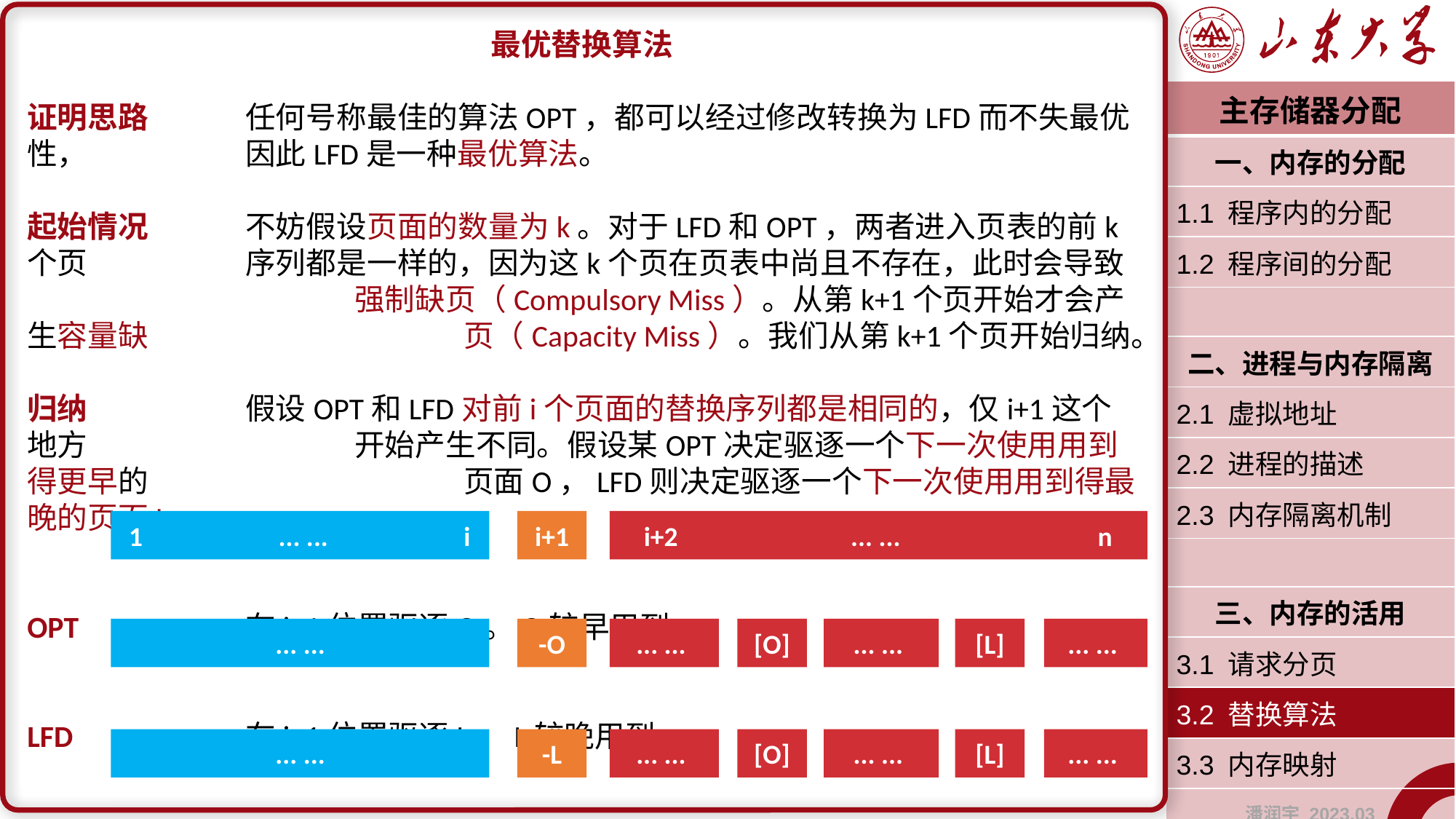

最优替换算法

证明思路	任何号称最佳的算法OPT，都可以经过修改转换为LFD而不失最优性，		因此LFD是一种最优算法。

起始情况	不妨假设页面的数量为k。对于LFD和OPT，两者进入页表的前k个页		序列都是一样的，因为这k个页在页表中尚且不存在，此时会导致			强制缺页（Compulsory Miss）。从第k+1个页开始才会产生容量缺			页（Capacity Miss）。我们从第k+1个页开始归纳。

归纳		假设OPT和LFD对前i个页面的替换序列都是相同的，仅i+1这个地方			开始产生不同。假设某OPT决定驱逐一个下一次使用用到得更早的			页面O，LFD则决定驱逐一个下一次使用用到得最晚的页面L。

OPT		在i+1位置驱逐O。O较早用到。

LFD		在i+1位置驱逐L。L较晚用到。
| 主存储器分配 |
| --- |
| 一、内存的分配 |
| 1.1 程序内的分配 |
| 1.2 程序间的分配 |
|  |
| 二、进程与内存隔离 |
| 2.1 虚拟地址 |
| 2.2 进程的描述 |
| 2.3 内存隔离机制 |
|  |
| 三、内存的活用 |
| 3.1 请求分页 |
| 3.2 替换算法 |
| 3.3 内存映射 |
| 潘润宇 2023.03 |
1                      ... ...                      i
i+1
i+2                            ... ...                                n
... ...
-O
... ...
[O]
... ...
[L]
... ...
... ...
-L
... ...
[O]
... ...
[L]
... ...